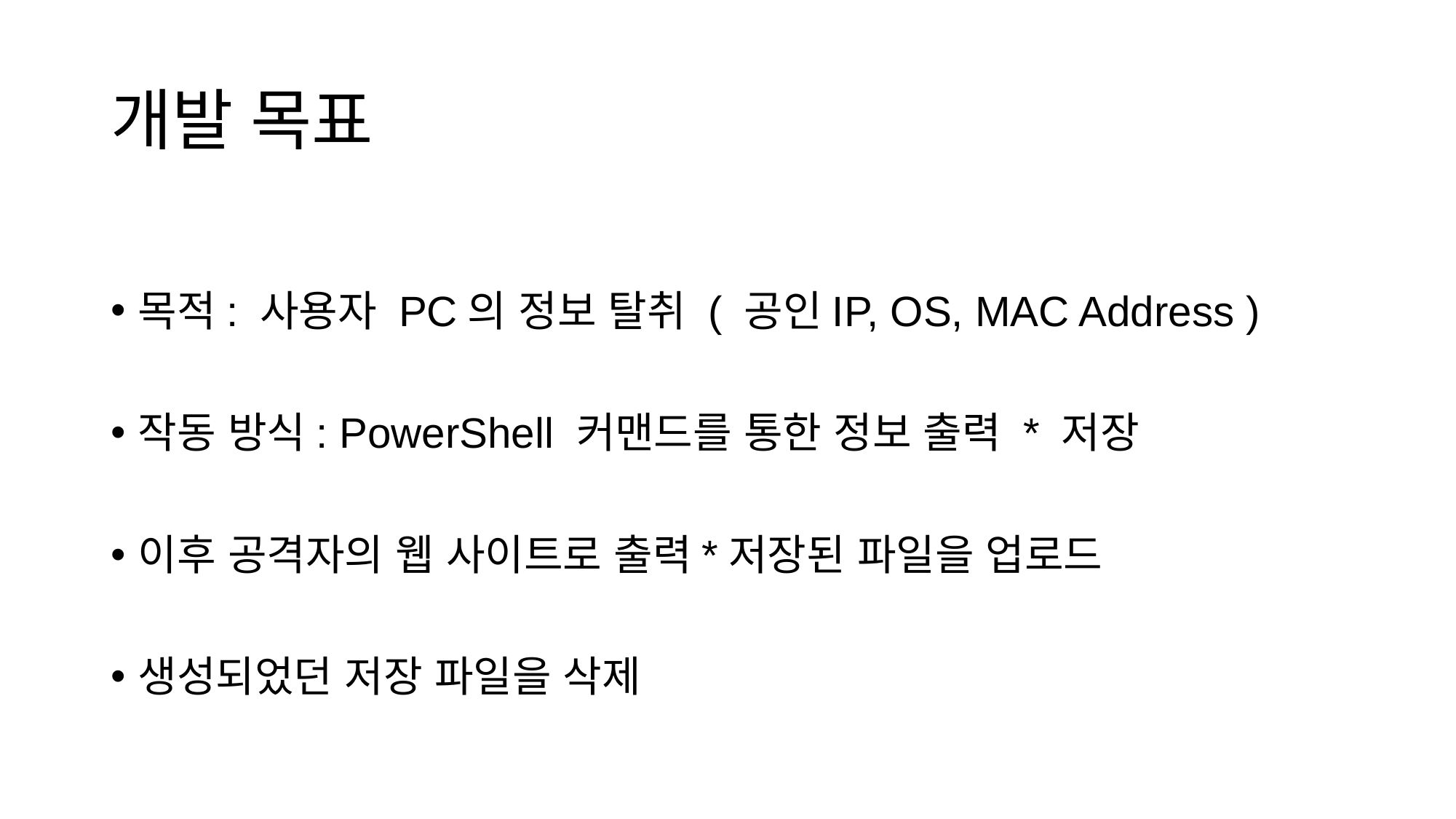

# 개발　목표

목적: 사용자 PC의 정보 탈취 ( 공인IP, OS, MAC Address )

작동 방식: PowerShell 커맨드를 통한 정보 출력 * 저장

이후 공격자의 웹 사이트로 출력*저장된 파일을 업로드

생성되었던 저장 파일을 삭제